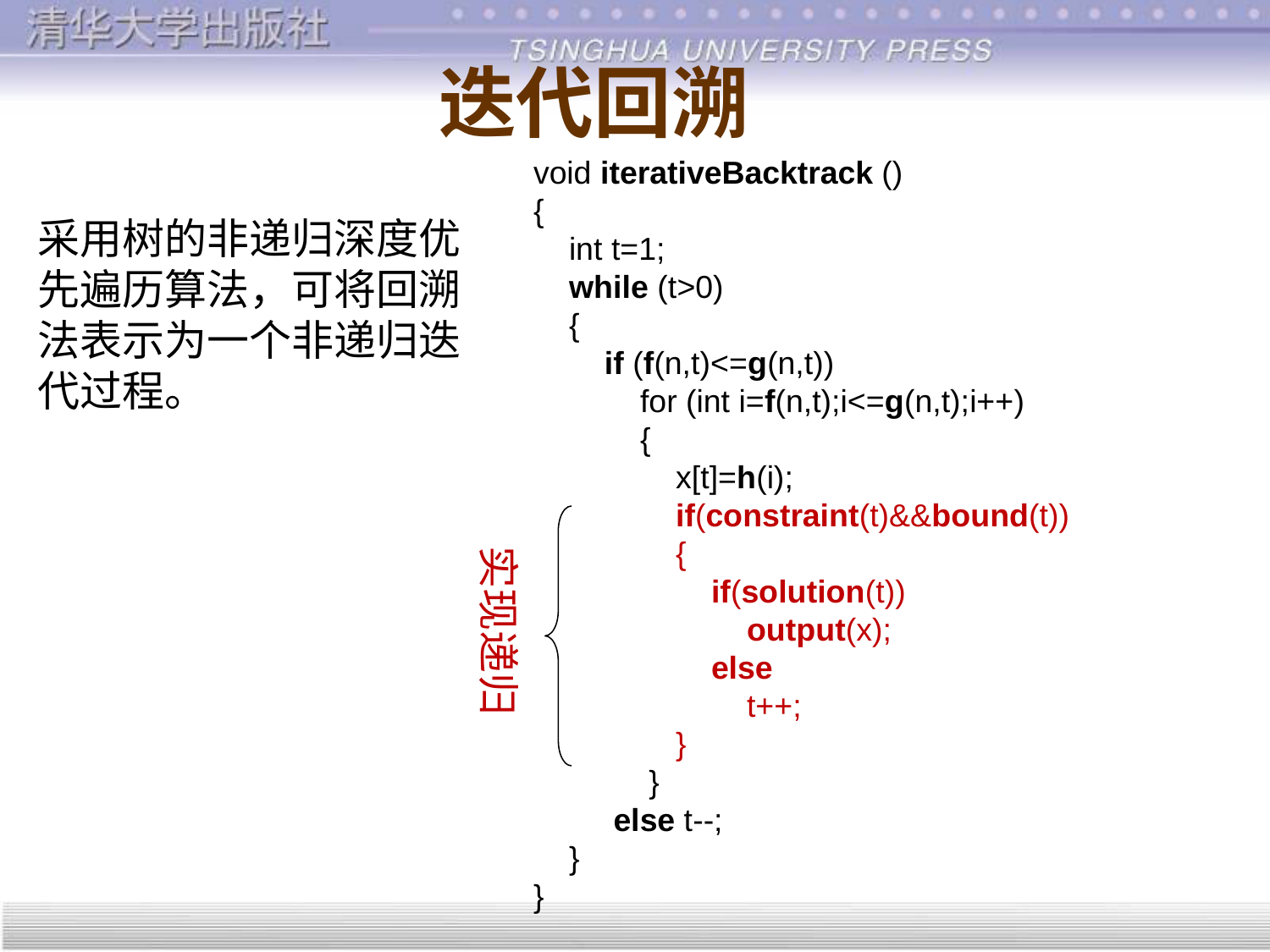

# 迭代回溯
void iterativeBacktrack ()
{
    int t=1;
    while (t>0)
    {
        if (f(n,t)<=g(n,t))
            for (int i=f(n,t);i<=g(n,t);i++)
            {
                x[t]=h(i);
                if(constraint(t)&&bound(t))
                {
                    if(solution(t))
                        output(x);
                    else
                        t++;
                }
             }
         else t--;
    }
}
采用树的非递归深度优先遍历算法，可将回溯法表示为一个非递归迭代过程。

实现递归